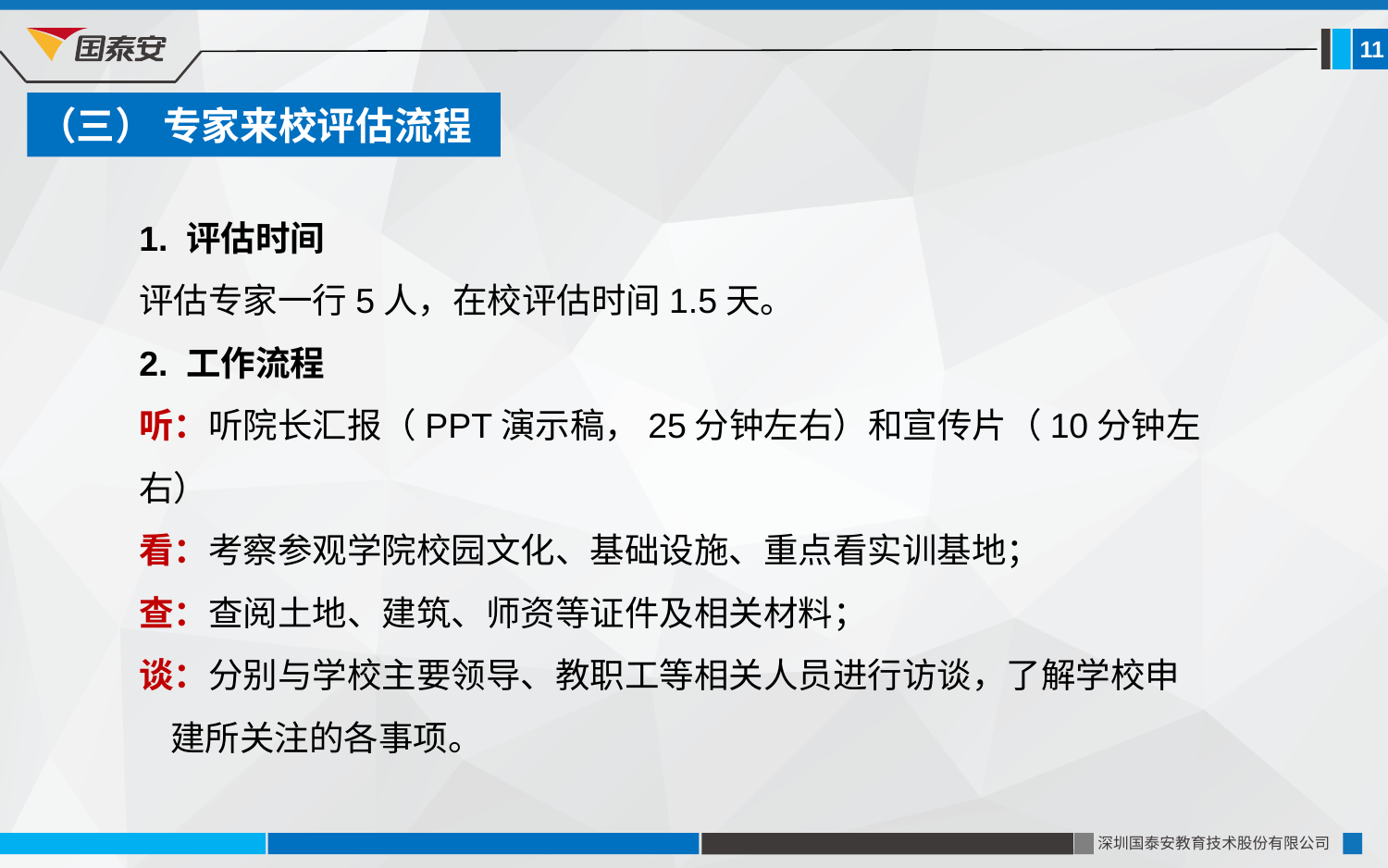

11
（三） 专家来校评估流程
1. 评估时间
评估专家一行5人，在校评估时间1.5天。
2. 工作流程
听：听院长汇报（PPT演示稿，25分钟左右）和宣传片（10分钟左右）
看：考察参观学院校园文化、基础设施、重点看实训基地；
查：查阅土地、建筑、师资等证件及相关材料；
谈：分别与学校主要领导、教职工等相关人员进行访谈，了解学校申       建所关注的各事项。